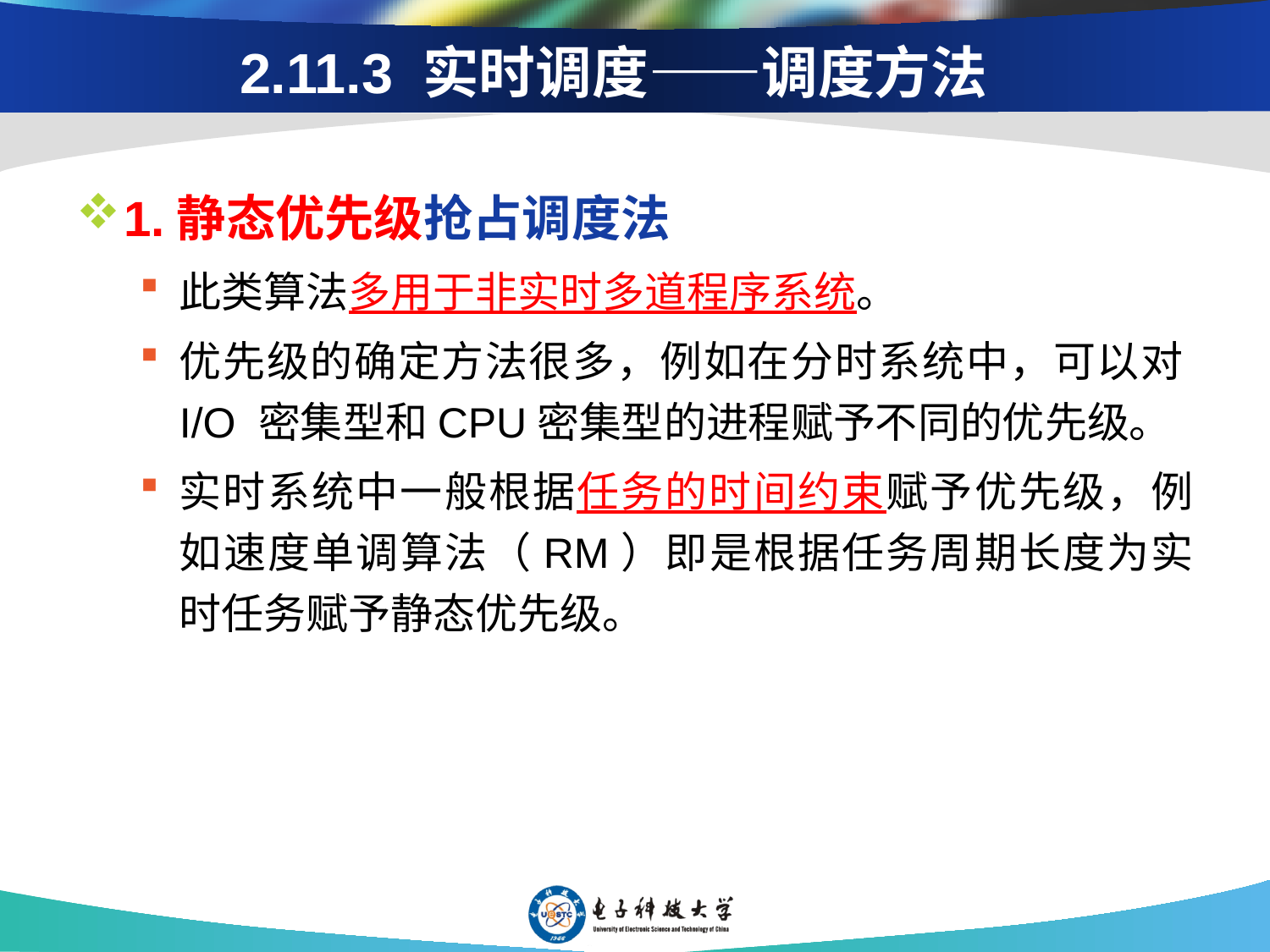

# 2.11.3 实时调度——调度方法
1.静态优先级抢占调度法
此类算法多用于非实时多道程序系统。
优先级的确定方法很多，例如在分时系统中，可以对I/O 密集型和CPU密集型的进程赋予不同的优先级。
实时系统中一般根据任务的时间约束赋予优先级，例如速度单调算法（RM）即是根据任务周期长度为实时任务赋予静态优先级。